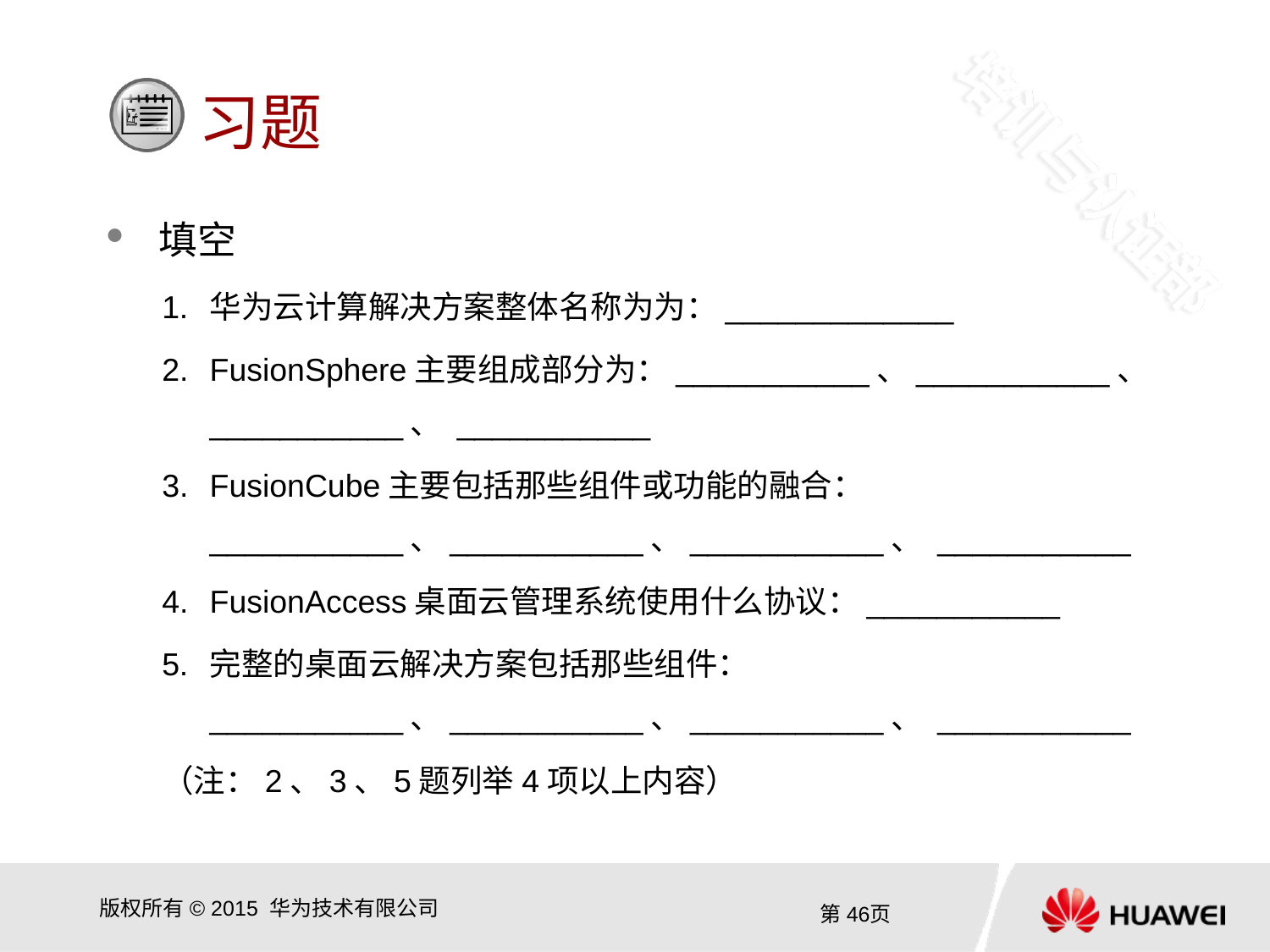

填空
华为云计算解决方案整体名称为为：_____________
FusionSphere主要组成部分为：___________、___________、 ___________、 ___________
FusionCube主要包括那些组件或功能的融合：___________、___________、___________、 ___________
FusionAccess桌面云管理系统使用什么协议：___________
完整的桌面云解决方案包括那些组件：___________、___________、___________、 ___________
（注：2、3、5题列举4项以上内容）